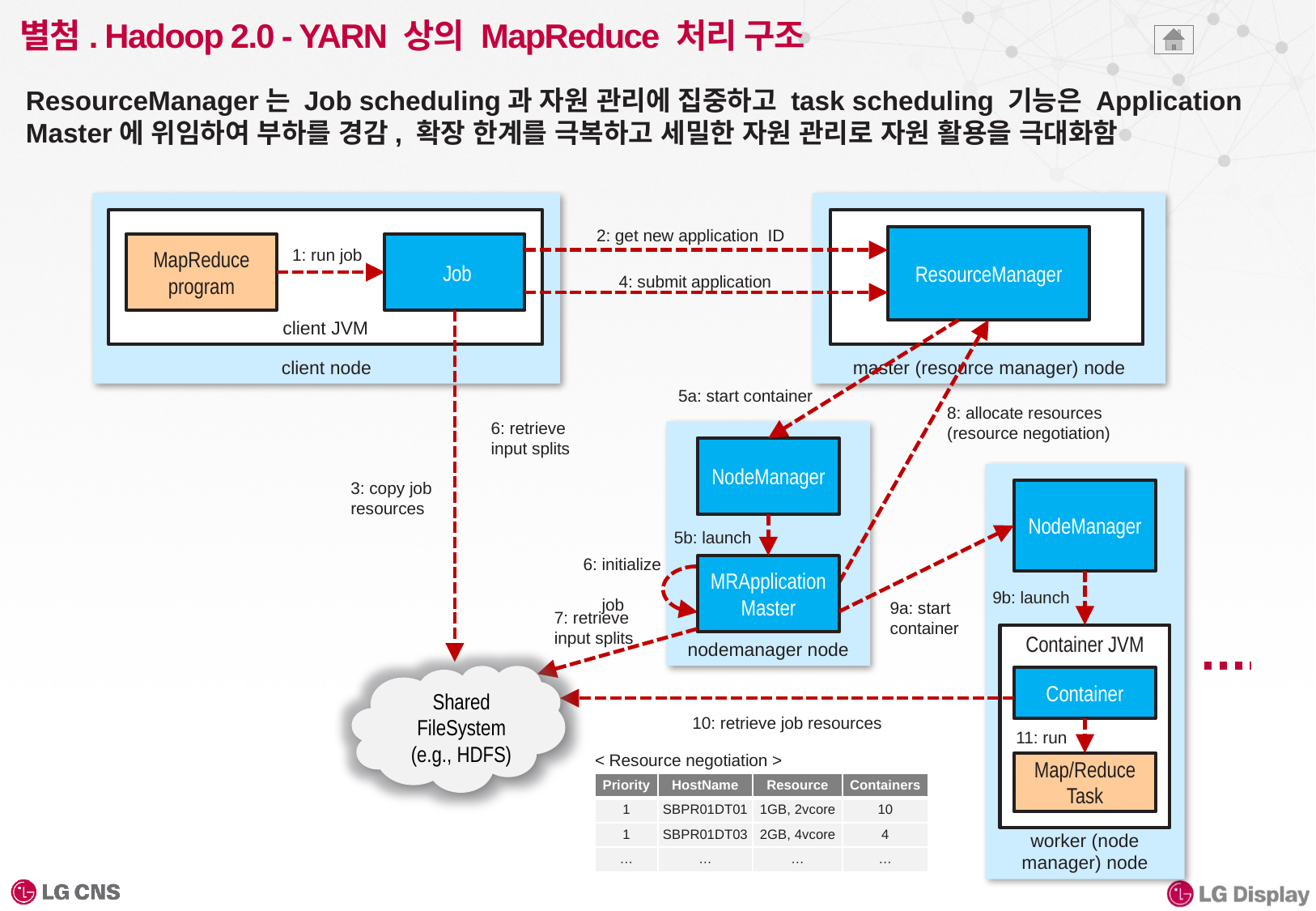

# 별첨. Hadoop 2.0 - YARN 상의 MapReduce 처리 구조

ResourceManager는 Job scheduling과 자원 관리에 집중하고 task scheduling 기능은 Application Master에 위임하여 부하를 경감, 확장 한계를 극복하고 세밀한 자원 관리로 자원 활용을 극대화함
master (resource manager) node
client node
client JVM

2: get new application  ID
ResourceManager
MapReduce
program
 Job
1: run job
4: submit application
3: copy job resources
5a: start container
8: allocate resources
(resource negotiation)
6: retrieve
input splits
nodemanager node
NodeManager
worker (node manager) node
NodeManager
5b: launch
9a: start
container
6: initialize
    job

MRApplication
Master
9b: launch
7: retrieve input splits
Container JVM

Container
Shared
FileSystem
(e.g., HDFS)
10: retrieve job resources
11: run
< Resource negotiation >
Map/Reduce
Task
| Priority | HostName | Resource | Containers |
| --- | --- | --- | --- |
| 1 | SBPR01DT01 | 1GB, 2vcore | 10 |
| 1 | SBPR01DT03 | 2GB, 4vcore | 4 |
| … | … | … | … |